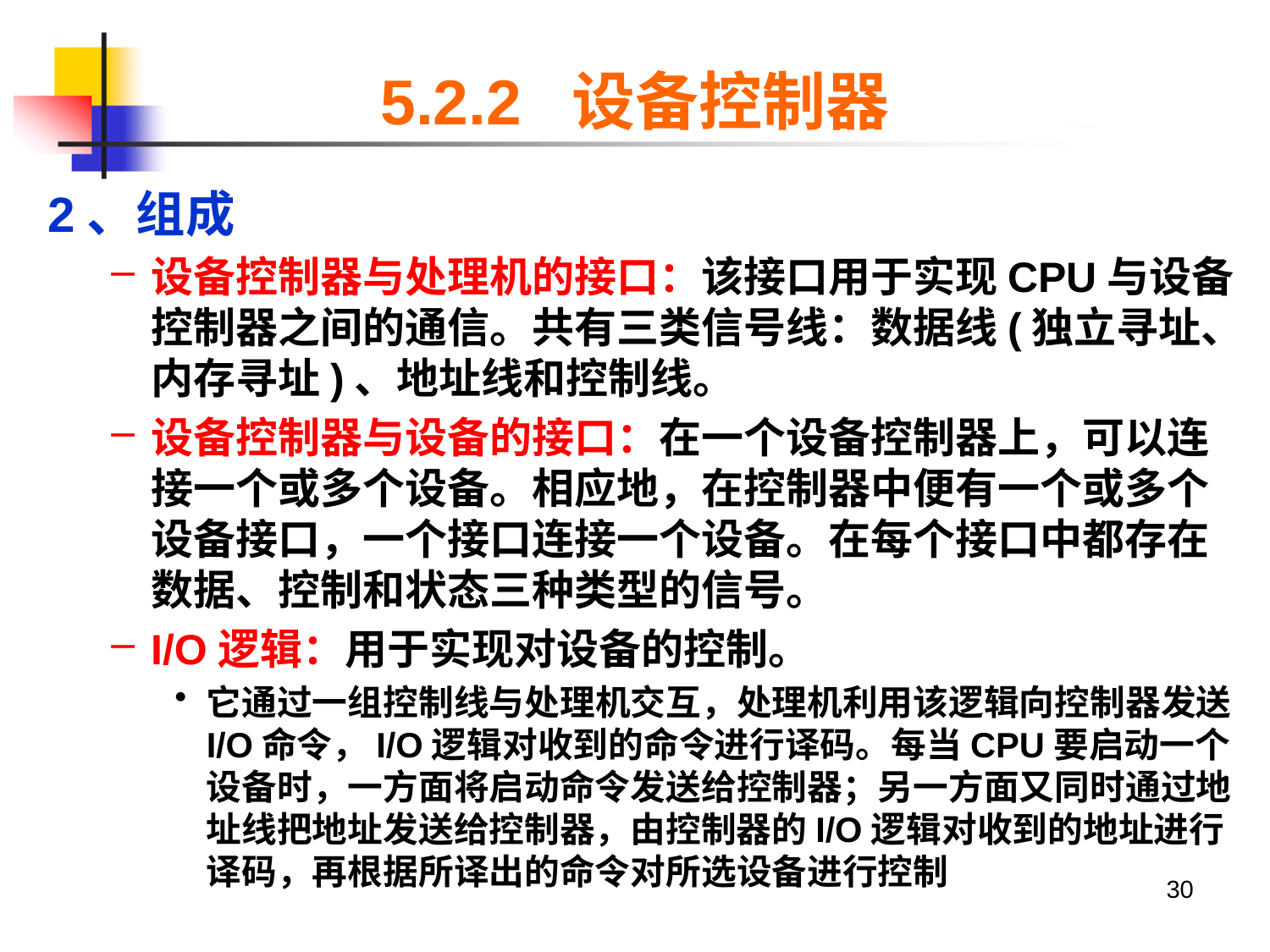

# 5.2.2  设备控制器
2、组成
设备控制器与处理机的接口：该接口用于实现CPU与设备控制器之间的通信。共有三类信号线：数据线(独立寻址、内存寻址)、地址线和控制线。
设备控制器与设备的接口：在一个设备控制器上，可以连接一个或多个设备。相应地，在控制器中便有一个或多个设备接口，一个接口连接一个设备。在每个接口中都存在数据、控制和状态三种类型的信号。
I/O逻辑：用于实现对设备的控制。
它通过一组控制线与处理机交互，处理机利用该逻辑向控制器发送I/O命令，I/O逻辑对收到的命令进行译码。每当CPU要启动一个设备时，一方面将启动命令发送给控制器；另一方面又同时通过地址线把地址发送给控制器，由控制器的I/O逻辑对收到的地址进行译码，再根据所译出的命令对所选设备进行控制
30